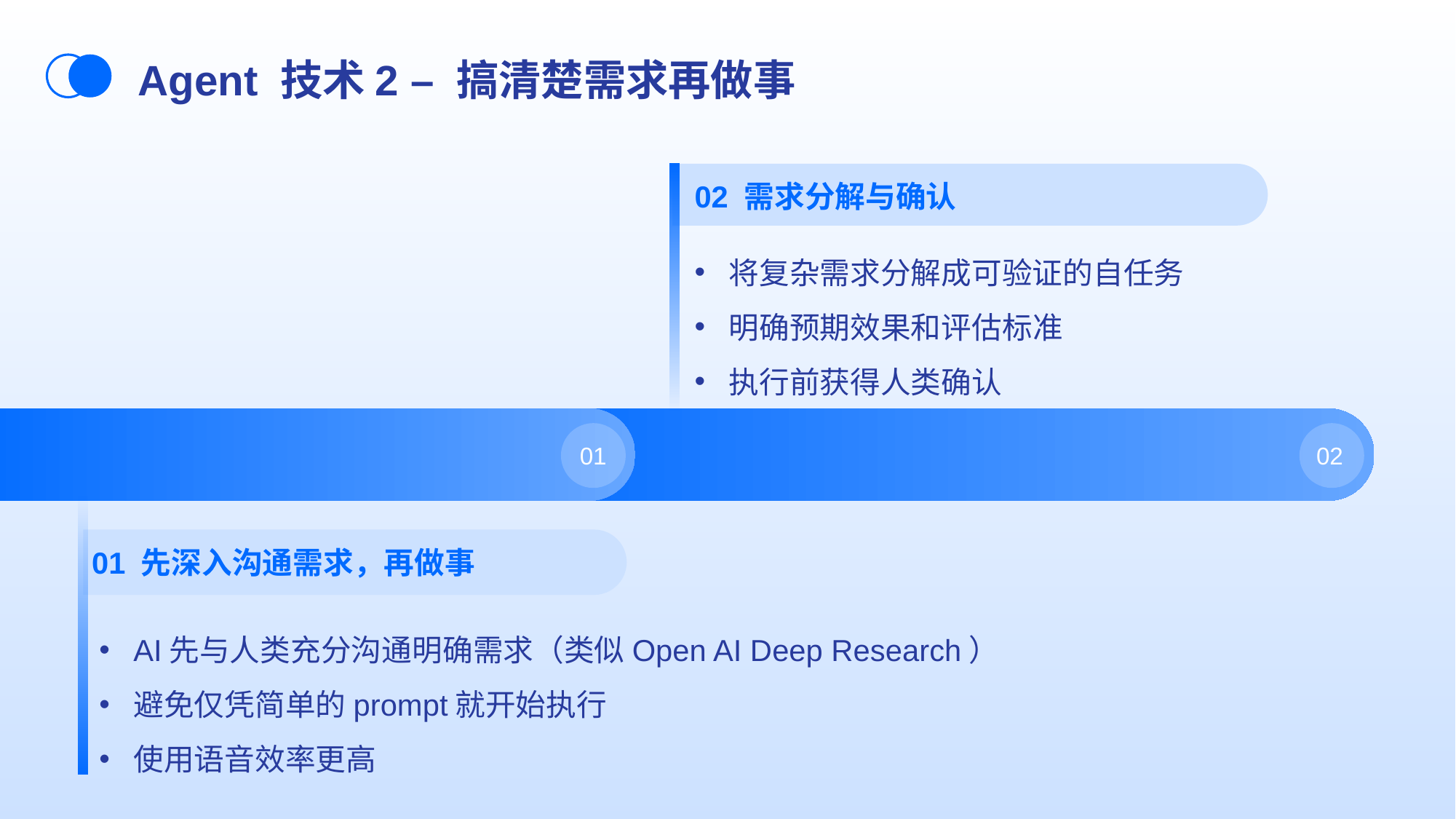

Agent 技术2 – 搞清楚需求再做事

02 需求分解与确认
将复杂需求分解成可验证的自任务
明确预期效果和评估标准
执行前获得人类确认

01
02

01 先深入沟通需求，再做事
AI先与人类充分沟通明确需求（类似Open AI Deep Research）
避免仅凭简单的prompt就开始执行
使用语音效率更高